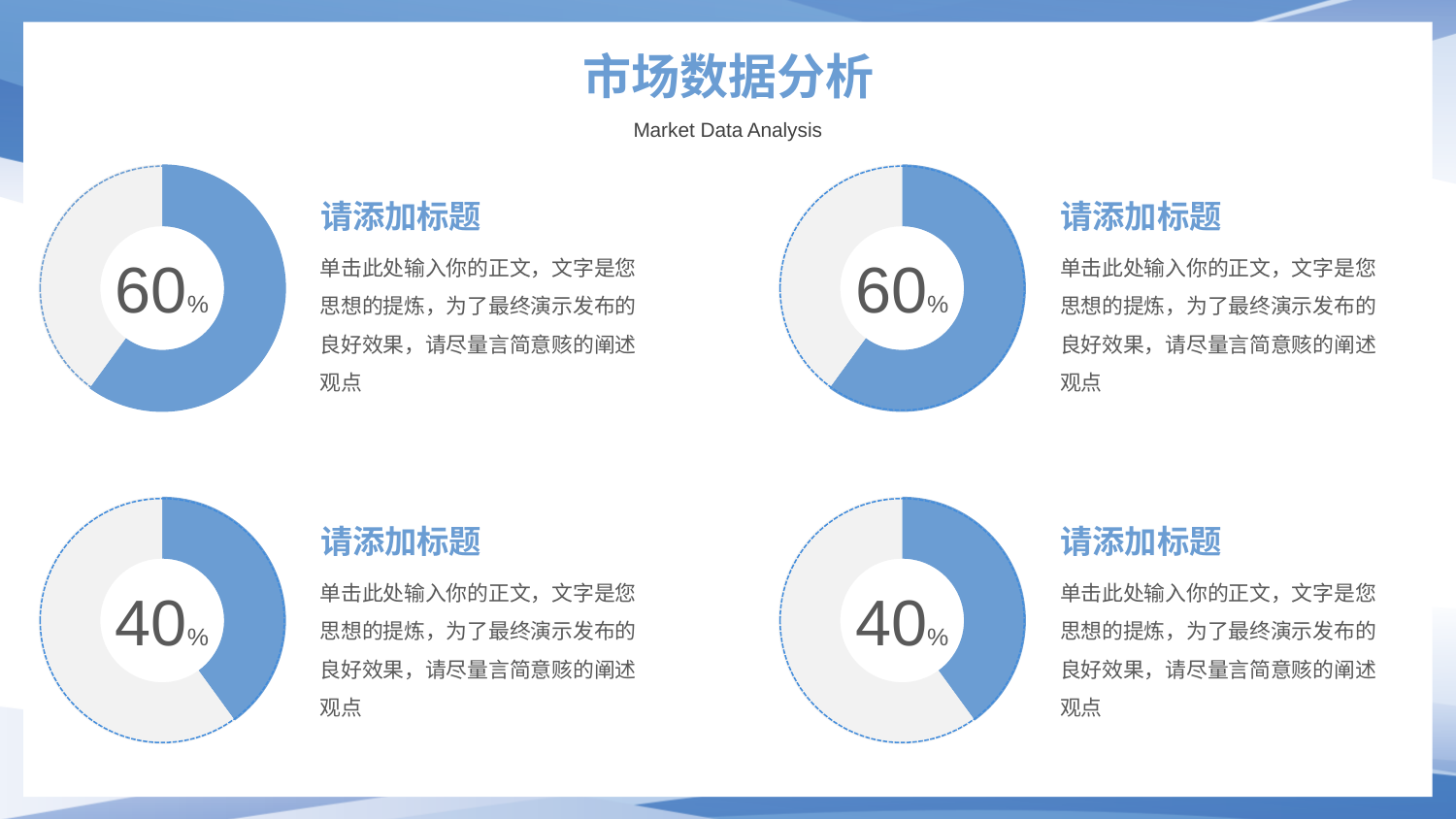

市场数据分析
Market Data Analysis

### Chart

| Category | 销售额 |
|---|---|
| 第一季度 | 6.0 |
| 第二季度 | 4.0 |
60%

### Chart

| Category | 销售额 |
|---|---|
| 第一季度 | 6.0 |
| 第二季度 | 4.0 |
60%
请添加标题
请添加标题
单击此处输入你的正文，文字是您思想的提炼，为了最终演示发布的良好效果，请尽量言简意赅的阐述观点
单击此处输入你的正文，文字是您思想的提炼，为了最终演示发布的良好效果，请尽量言简意赅的阐述观点

### Chart

| Category | 销售额 |
|---|---|
| 第一季度 | 4.0 |
| 第二季度 | 6.0 |

### Chart

| Category | 销售额 |
|---|---|
| 第一季度 | 4.0 |
| 第二季度 | 6.0 |
请添加标题
请添加标题
单击此处输入你的正文，文字是您思想的提炼，为了最终演示发布的良好效果，请尽量言简意赅的阐述观点
单击此处输入你的正文，文字是您思想的提炼，为了最终演示发布的良好效果，请尽量言简意赅的阐述观点
40%
40%